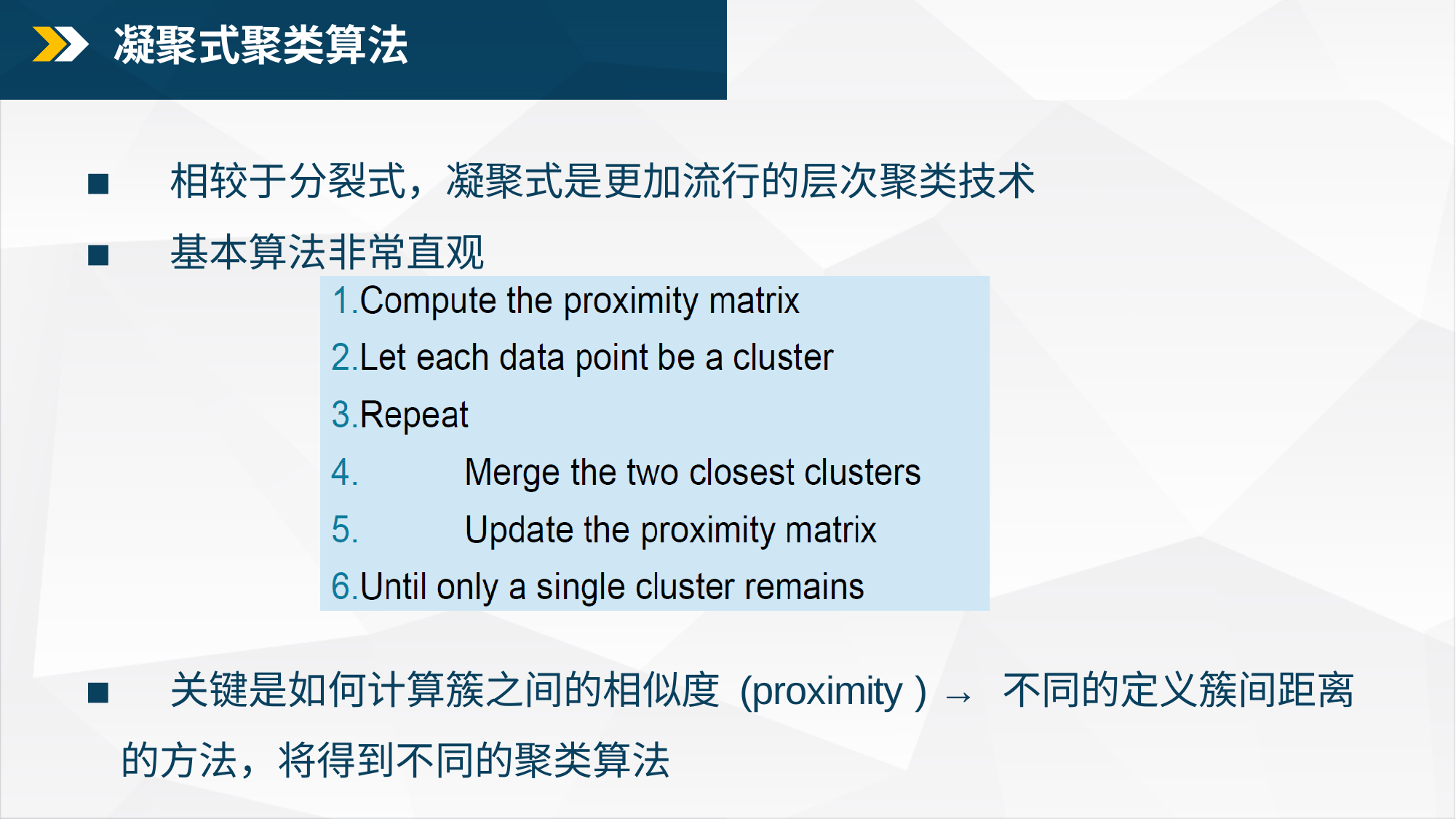

# 凝聚式聚类算法

◼ 相较于分裂式，凝聚式是更加流行的层次聚类技术
◼ 基本算法非常直观

◼ 关键是如何计算簇之间的相似度 (proximity ) →  不同的定义簇间距离的方法，将得到不同的聚类算法